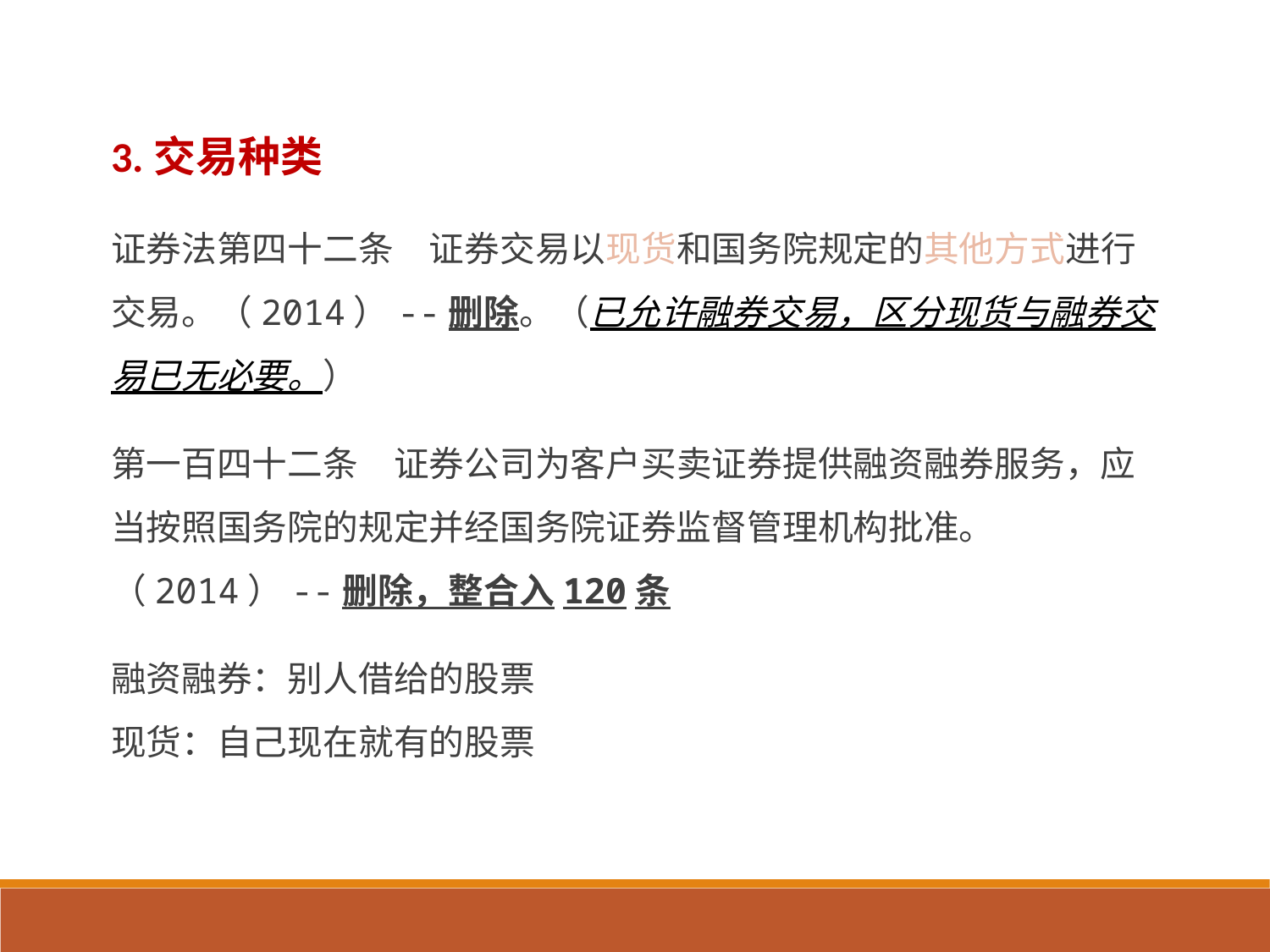

3.交易种类
证券法第四十二条　证券交易以现货和国务院规定的其他方式进行交易。（2014）--删除。（已允许融券交易，区分现货与融券交易已无必要。）
第一百四十二条　证券公司为客户买卖证券提供融资融券服务，应当按照国务院的规定并经国务院证券监督管理机构批准。（2014）--删除，整合入120条
融资融券：别人借给的股票
现货：自己现在就有的股票